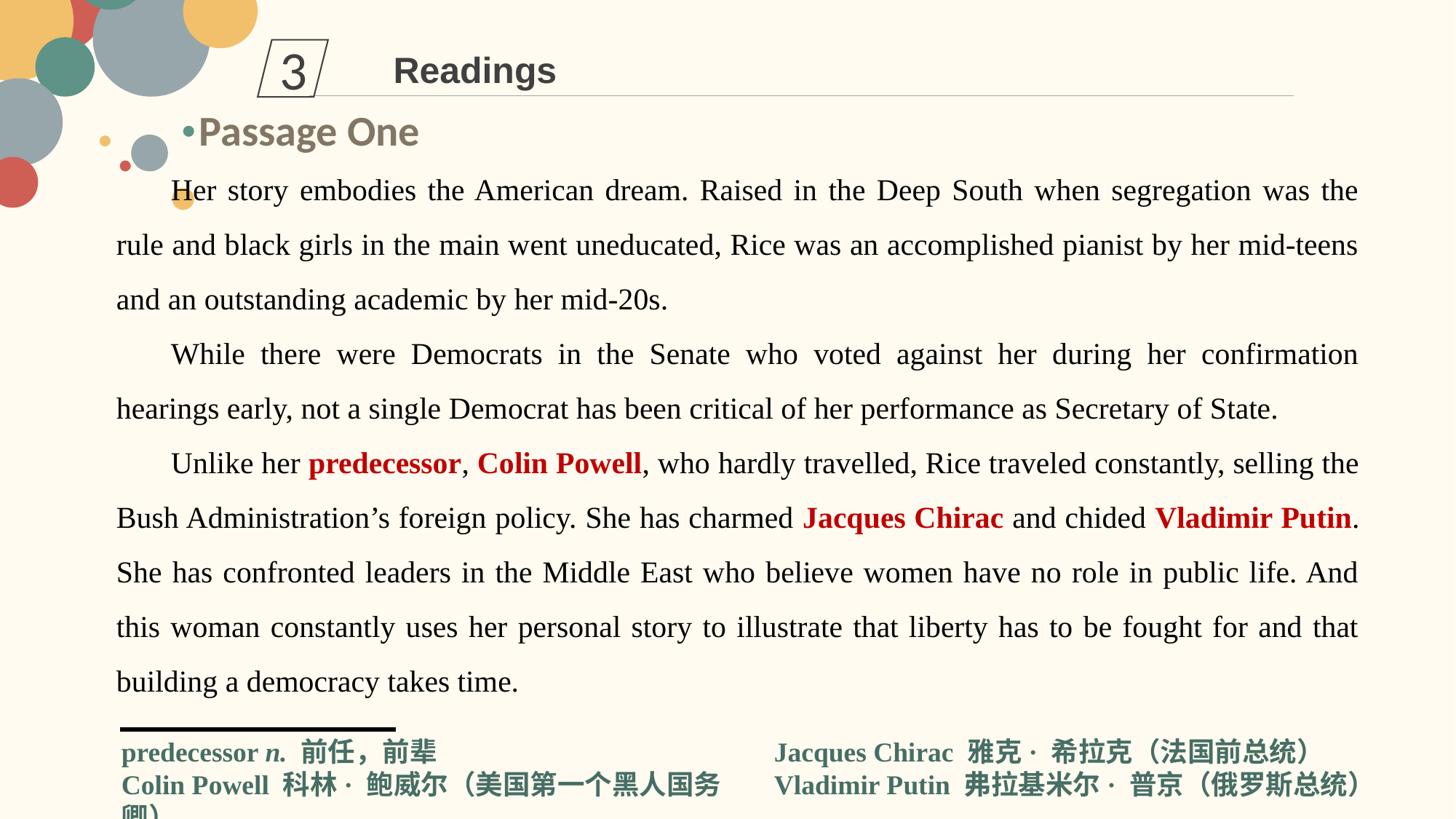

3
Readings
Passage One
Her story embodies the American dream. Raised in the Deep South when segregation was the rule and black girls in the main went uneducated, Rice was an accomplished pianist by her mid-teens and an outstanding academic by her mid-20s.
While there were Democrats in the Senate who voted against her during her confirmation hearings early, not a single Democrat has been critical of her performance as Secretary of State.
Unlike her predecessor, Colin Powell, who hardly travelled, Rice traveled constantly, selling the Bush Administration’s foreign policy. She has charmed Jacques Chirac and chided Vladimir Putin. She has confronted leaders in the Middle East who believe women have no role in public life. And this woman constantly uses her personal story to illustrate that liberty has to be fought for and that building a democracy takes time.
predecessor n. 前任，前辈
Colin Powell 科林· 鲍威尔（美国第一个黑人国务卿）

Jacques Chirac 雅克· 希拉克（法国前总统）
Vladimir Putin 弗拉基米尔· 普京（俄罗斯总统）